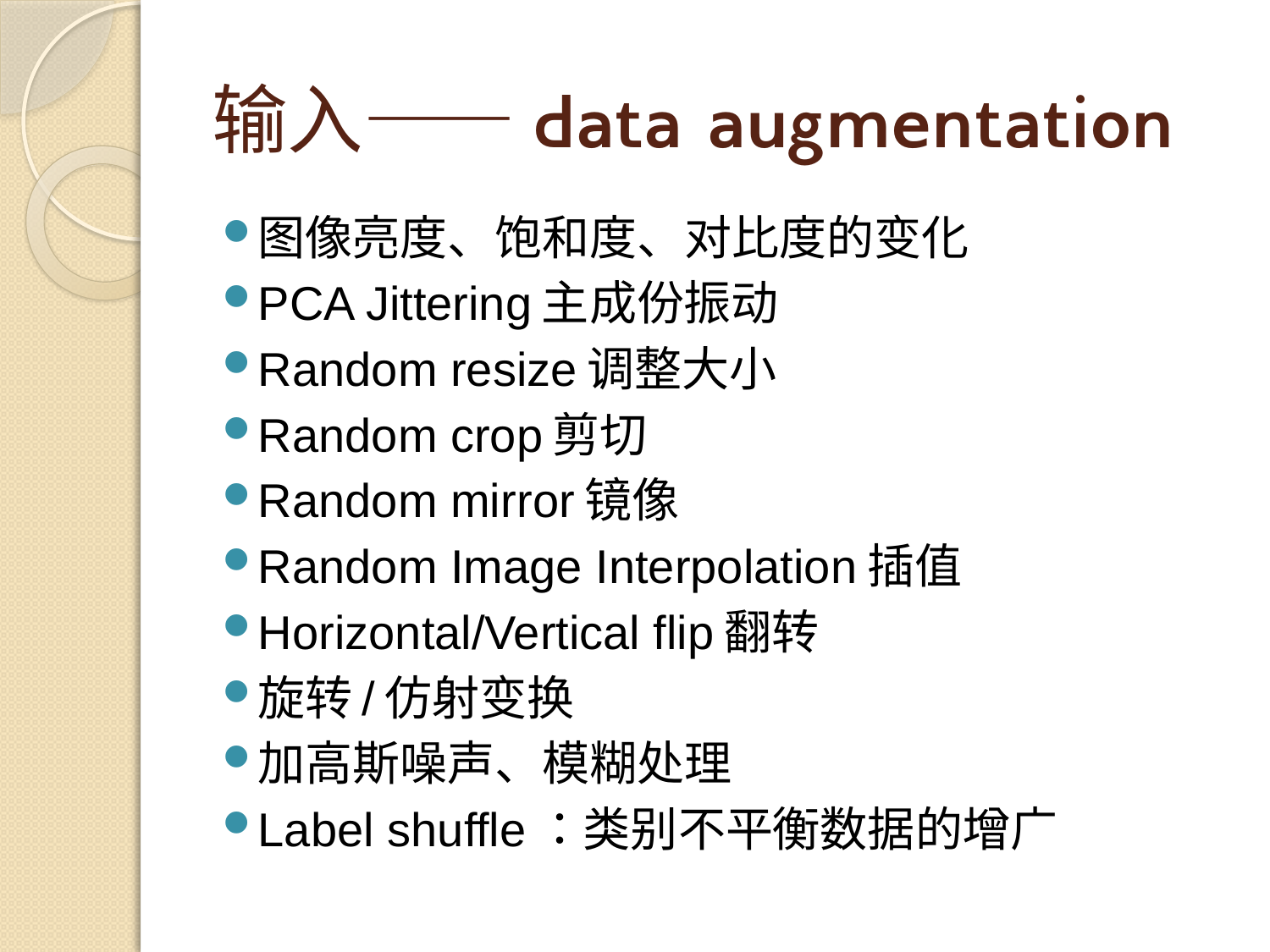

# 输入——data augmentation
图像亮度、饱和度、对比度的变化
PCA Jittering主成份振动
Random resize调整大小
Random crop剪切
Random mirror镜像
Random Image Interpolation插值
Horizontal/Vertical flip翻转
旋转/仿射变换
加高斯噪声、模糊处理
Label shuffle：类别不平衡数据的增广